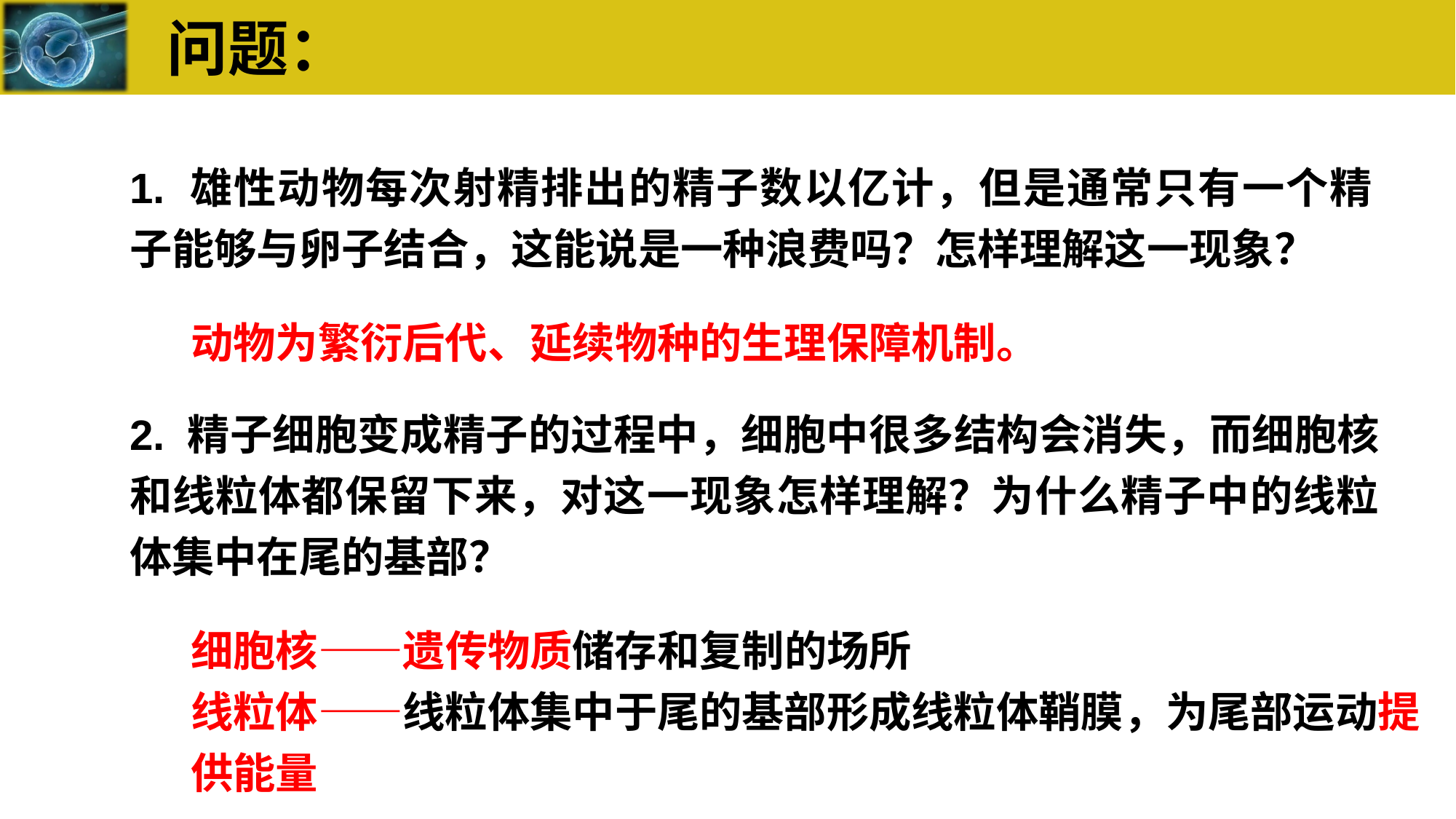

# 问题：
1. 雄性动物每次射精排出的精子数以亿计，但是通常只有一个精子能够与卵子结合，这能说是一种浪费吗？怎样理解这一现象？
动物为繁衍后代、延续物种的生理保障机制。
2. 精子细胞变成精子的过程中，细胞中很多结构会消失，而细胞核和线粒体都保留下来，对这一现象怎样理解？为什么精子中的线粒体集中在尾的基部？
细胞核——遗传物质储存和复制的场所
线粒体——线粒体集中于尾的基部形成线粒体鞘膜，为尾部运动提供能量